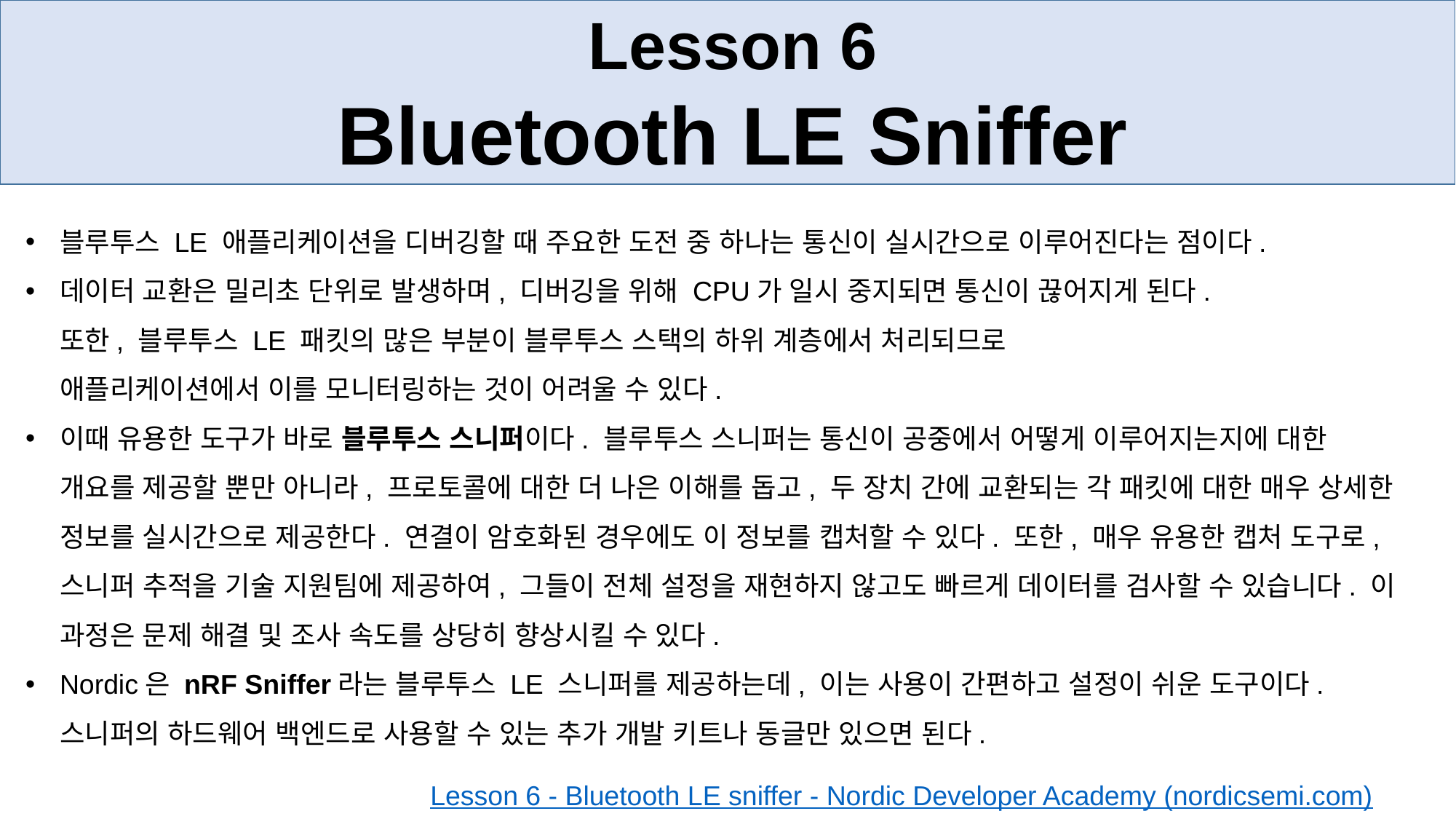

Lesson 6
Bluetooth LE Sniffer
블루투스 LE 애플리케이션을 디버깅할 때 주요한 도전 중 하나는 통신이 실시간으로 이루어진다는 점이다.
데이터 교환은 밀리초 단위로 발생하며, 디버깅을 위해 CPU가 일시 중지되면 통신이 끊어지게 된다.
또한, 블루투스 LE 패킷의 많은 부분이 블루투스 스택의 하위 계층에서 처리되므로
애플리케이션에서 이를 모니터링하는 것이 어려울 수 있다.
이때 유용한 도구가 바로 블루투스 스니퍼이다. 블루투스 스니퍼는 통신이 공중에서 어떻게 이루어지는지에 대한 개요를 제공할 뿐만 아니라, 프로토콜에 대한 더 나은 이해를 돕고, 두 장치 간에 교환되는 각 패킷에 대한 매우 상세한 정보를 실시간으로 제공한다. 연결이 암호화된 경우에도 이 정보를 캡처할 수 있다. 또한, 매우 유용한 캡처 도구로, 스니퍼 추적을 기술 지원팀에 제공하여, 그들이 전체 설정을 재현하지 않고도 빠르게 데이터를 검사할 수 있습니다. 이 과정은 문제 해결 및 조사 속도를 상당히 향상시킬 수 있다.
Nordic은 nRF Sniffer라는 블루투스 LE 스니퍼를 제공하는데, 이는 사용이 간편하고 설정이 쉬운 도구이다.
스니퍼의 하드웨어 백엔드로 사용할 수 있는 추가 개발 키트나 동글만 있으면 된다.
Lesson 6 - Bluetooth LE sniffer - Nordic Developer Academy (nordicsemi.com)